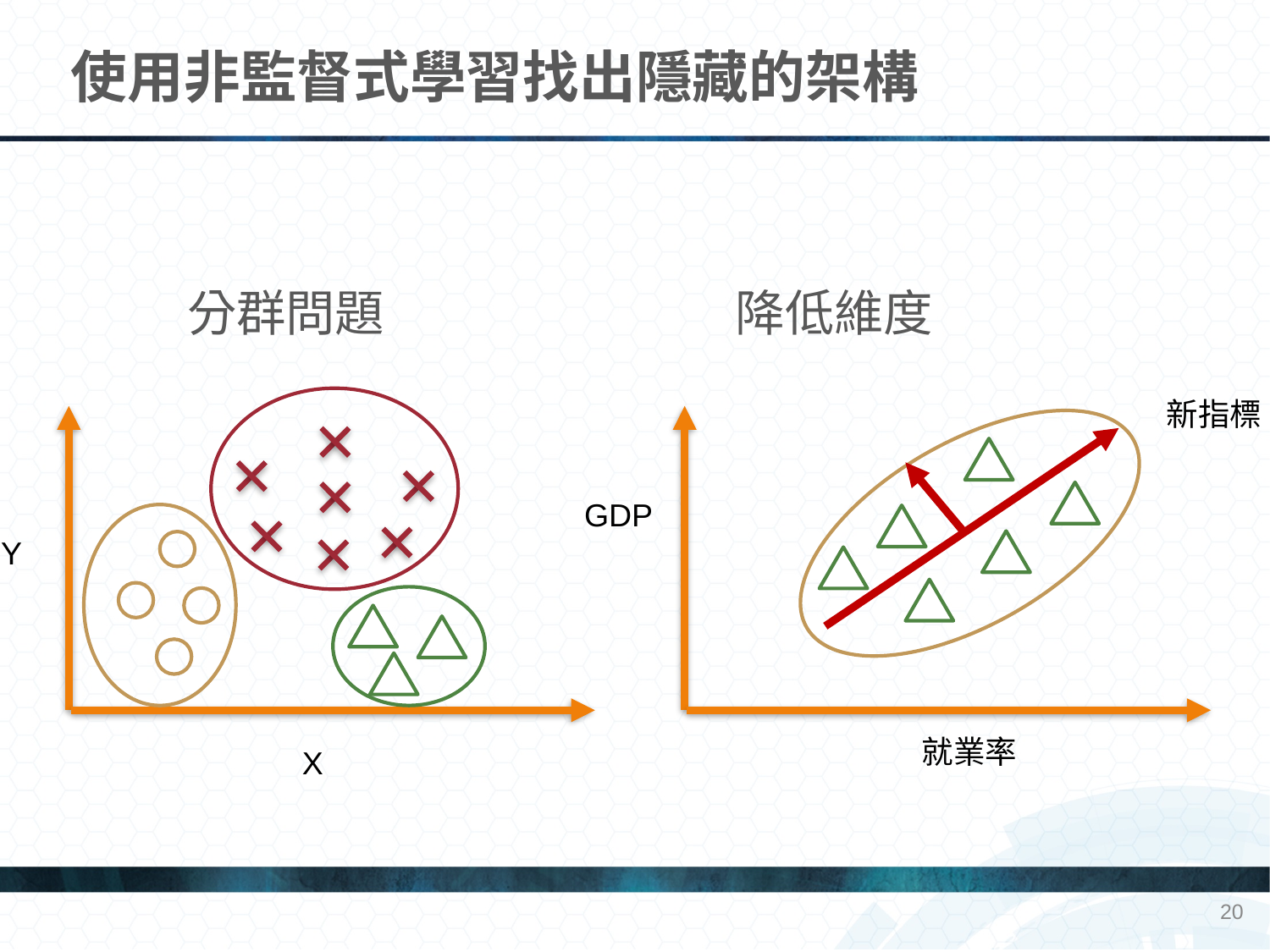

# 使用非監督式學習找出隱藏的架構

         分群問題                                降低維度

新指標

GDP

Y

就業率
X
20